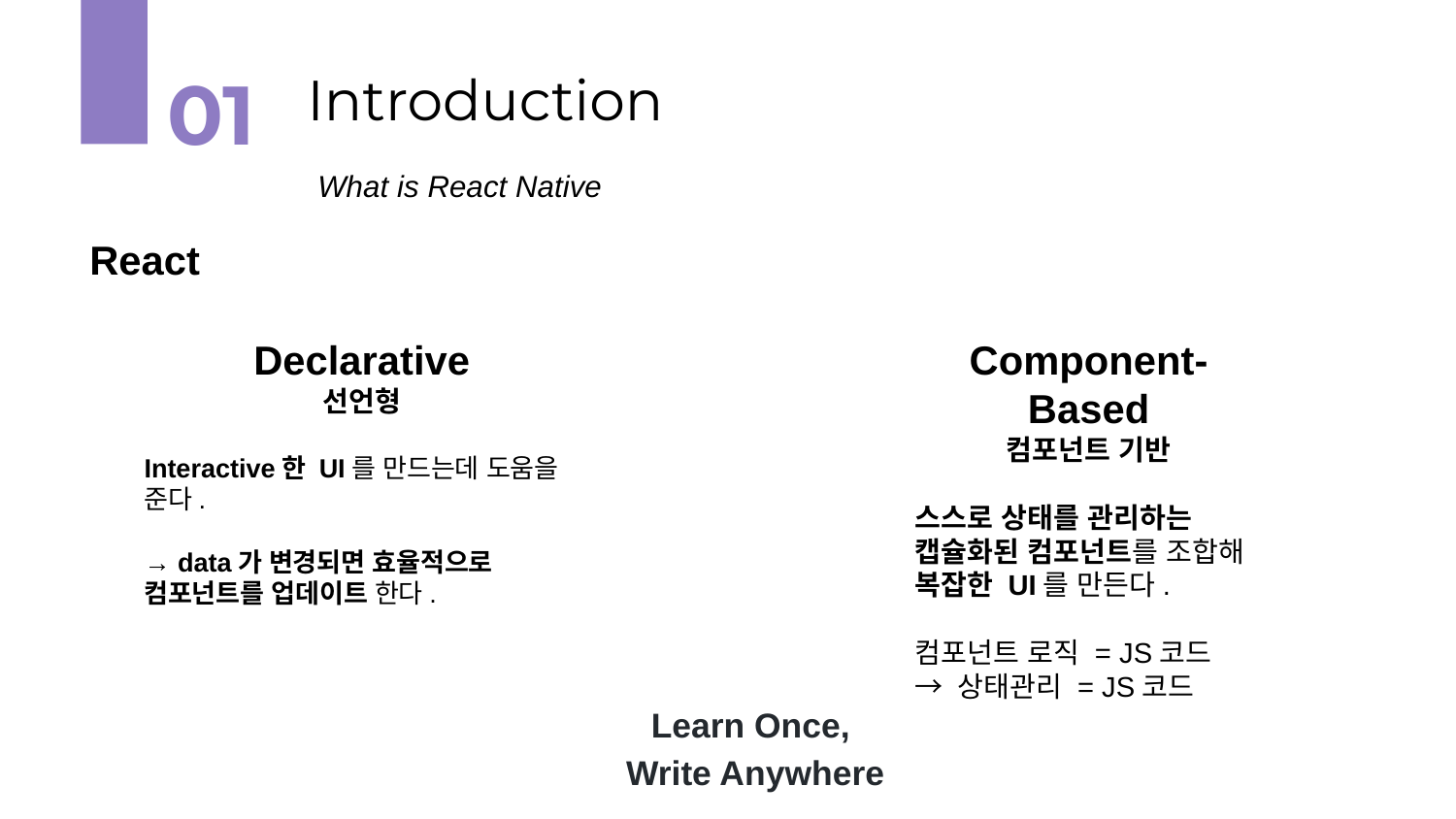

Introduction
01
What is React Native
React
Declarative
선언형

Interactive한 UI를 만드는데 도움을 준다.

→ data가 변경되면 효율적으로 컴포넌트를 업데이트 한다.
Component-Based
컴포넌트 기반

스스로 상태를 관리하는 캡슐화된 컴포넌트를 조합해 복잡한 UI를 만든다.

컴포넌트 로직 = JS코드
→ 상태관리 = JS코드
Learn Once,
Write Anywhere